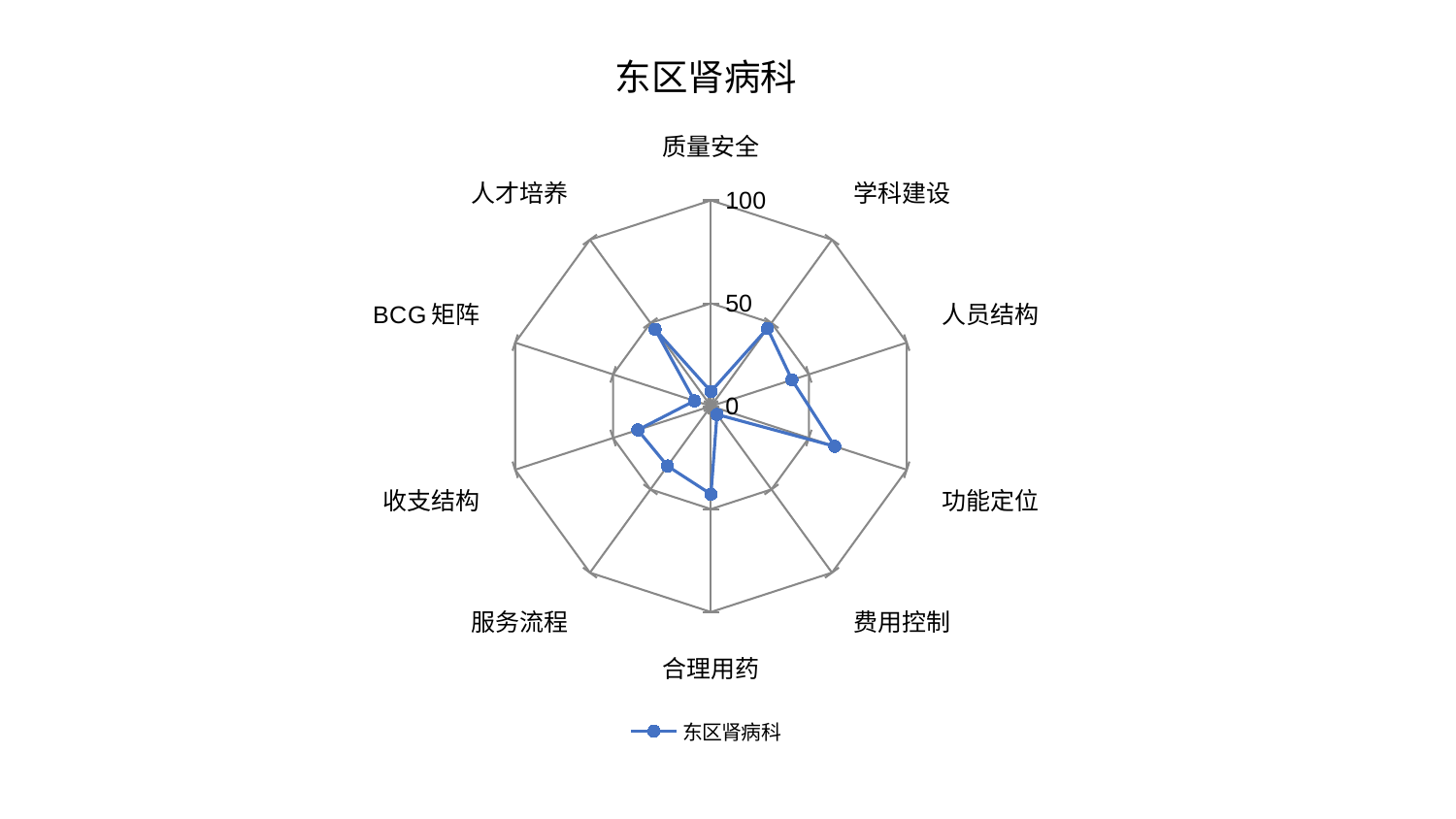

### Chart: 东区肾病科

| Category | 东区肾病科 |
|---|---|
| 质量安全 | 7.119863347231797 |
| 学科建设 | 46.7372385839071 |
| 人员结构 | 41.36438367782032 |
| 功能定位 | 63.20745350220861 |
| 费用控制 | 4.9857186615052225 |
| 合理用药 | 42.78589288275682 |
| 服务流程 | 35.944080208888934 |
| 收支结构 | 37.404946674628604 |
| BCG矩阵 | 8.410644276792883 |
| 人才培养 | 46.21237620278014 |
126